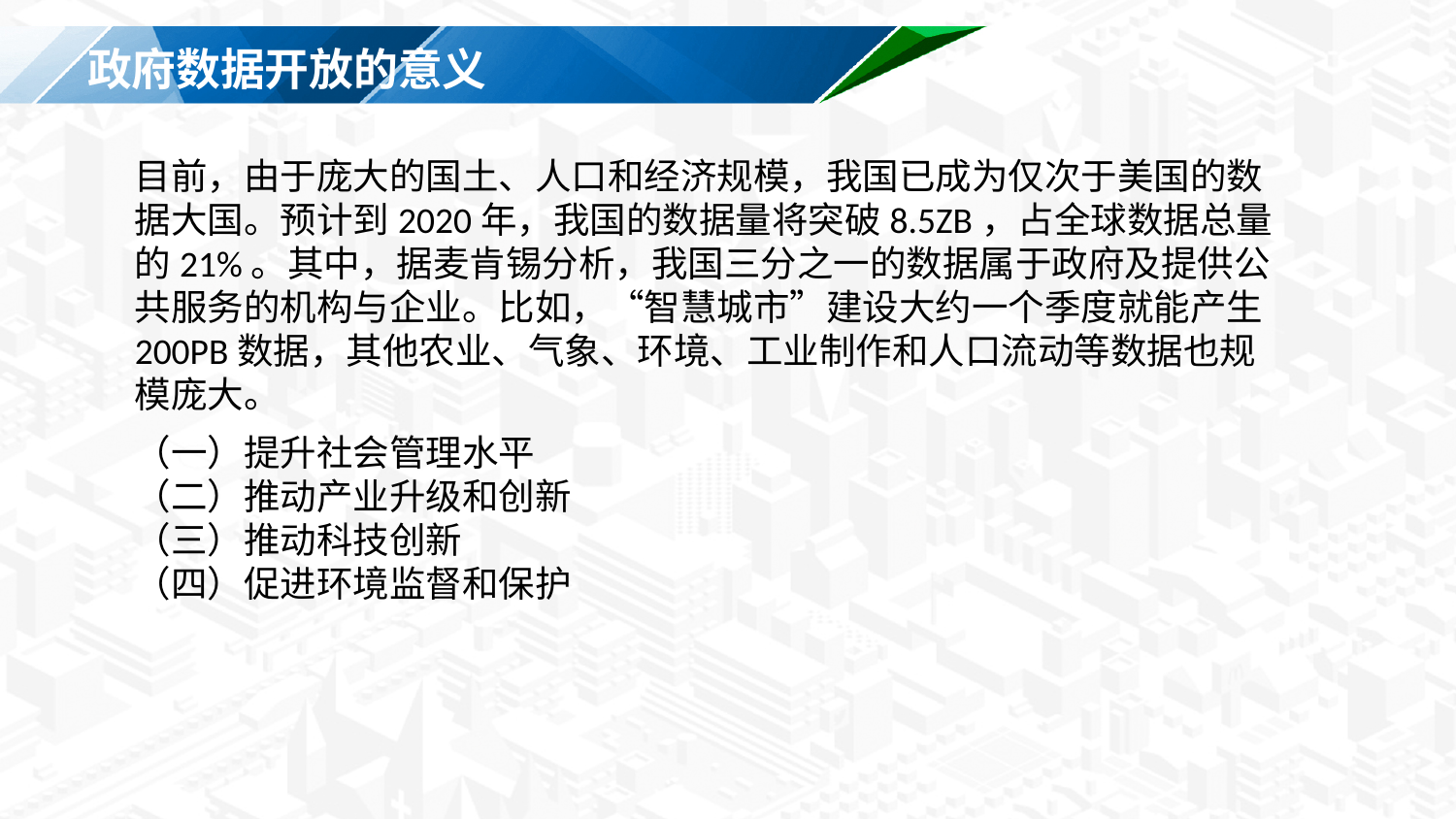

# 政府数据开放的意义
目前，由于庞大的国土、人口和经济规模，我国已成为仅次于美国的数据大国。预计到2020年，我国的数据量将突破8.5ZB，占全球数据总量的21%。其中，据麦肯锡分析，我国三分之一的数据属于政府及提供公共服务的机构与企业。比如，“智慧城市”建设大约一个季度就能产生200PB数据，其他农业、气象、环境、工业制作和人口流动等数据也规模庞大。
（一）提升社会管理水平
（二）推动产业升级和创新
（三）推动科技创新
（四）促进环境监督和保护